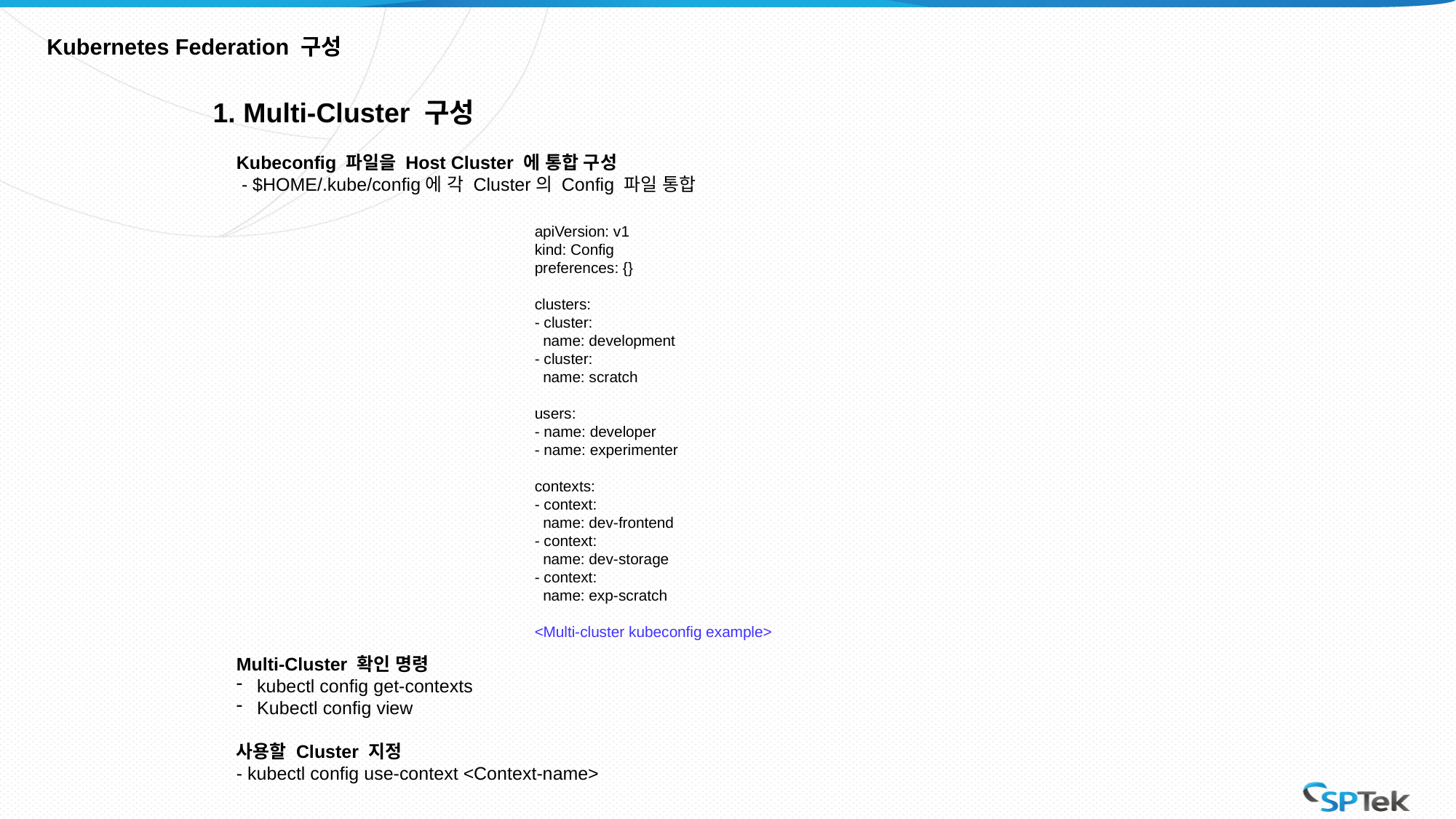

# Kubernetes Federation 구성
1. Multi-Cluster 구성
Kubeconfig 파일을 Host Cluster 에 통합 구성
 - $HOME/.kube/config에 각 Cluster의 Config 파일 통합

Multi-Cluster 확인 명령
kubectl config get-contexts
Kubectl config view

사용할 Cluster 지정
- kubectl config use-context <Context-name>
apiVersion: v1
kind: Config
preferences: {}

clusters:
- cluster:
  name: development
- cluster:
  name: scratch

users:
- name: developer
- name: experimenter

contexts:
- context:
  name: dev-frontend
- context:
  name: dev-storage
- context:
  name: exp-scratch

<Multi-cluster kubeconfig example>